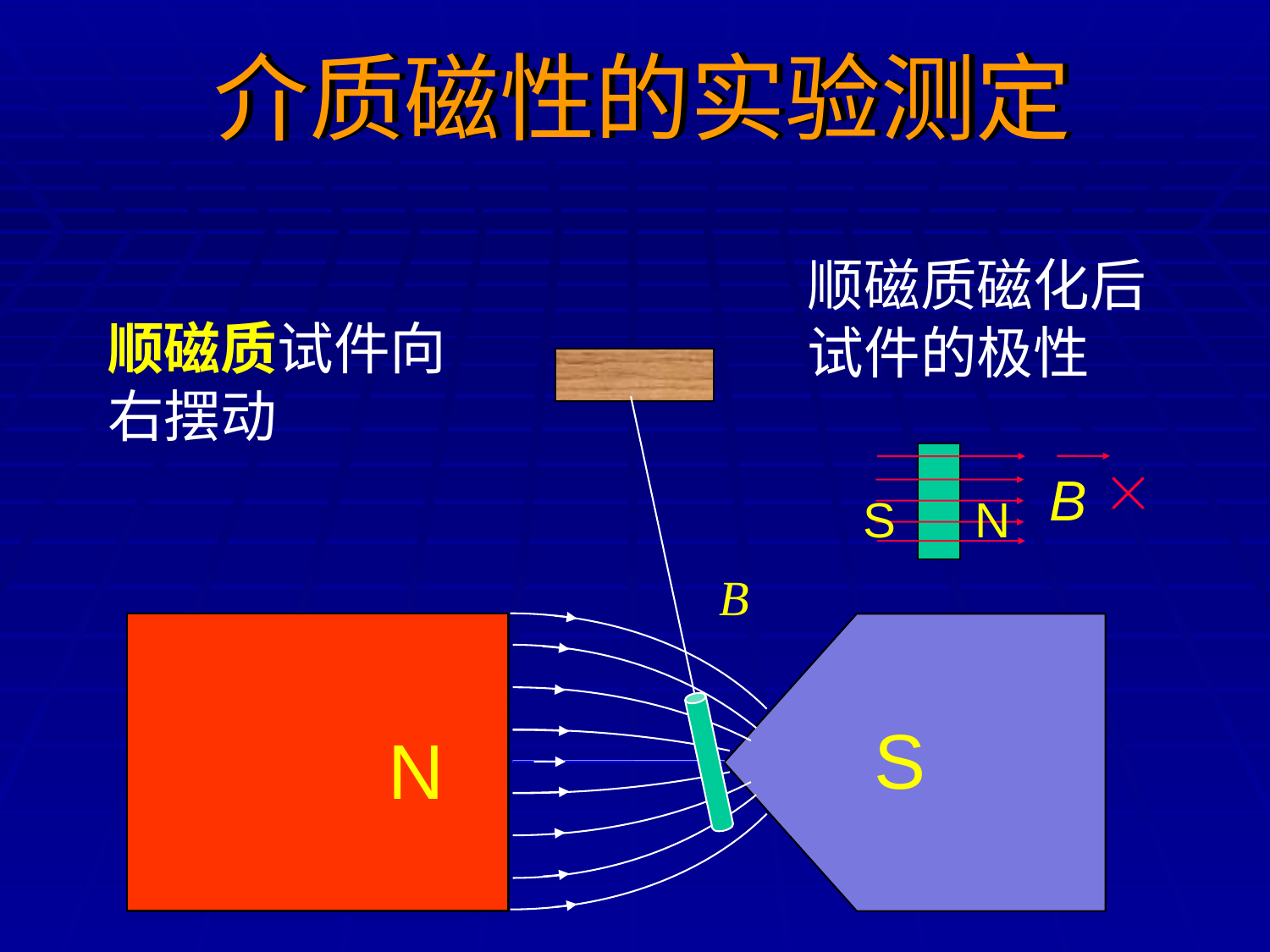

介质磁性的实验测定
介质磁性的实验测定
顺磁质磁化后
试件的极性

×

B

S
N

顺磁质试件向
右摆动

B

S
N